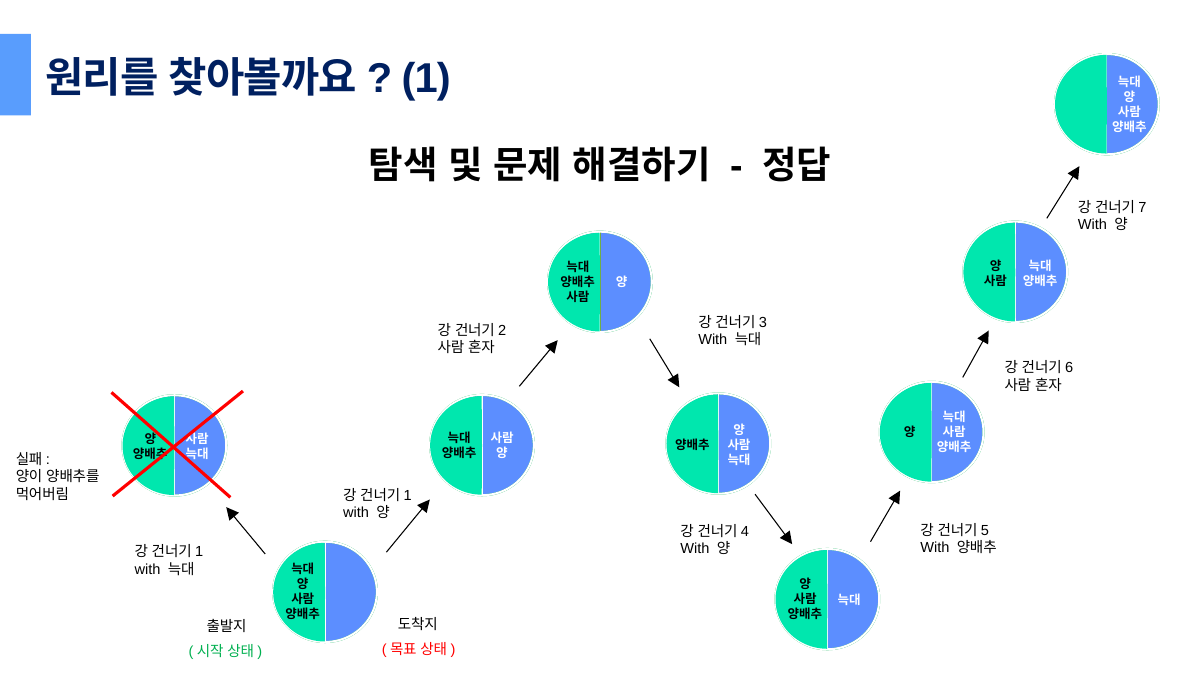

원리를 찾아볼까요? (1)

늑대
양
사람
양배추

탐색 및 문제 해결하기 - 정답
강 건너기7
With 양

늑대
양배추

양

양
사람
늑대
양배추
사람
강 건너기3
With 늑대
강 건너기2
사람 혼자
강 건너기6
사람 혼자

늑대
사람
양배추

양
사람
늑대

사람
양

사람
늑대

양
늑대
양배추
양
양배추
양배추
실패:
양이 양배추를
먹어버림
강 건너기1
with 양
강 건너기5
With 양배추
강 건너기4
With 양
강 건너기1
with 늑대

늑대

늑대
양
사람
양배추
양
사람
양배추
도착지
출발지
(목표 상태)
(시작 상태)